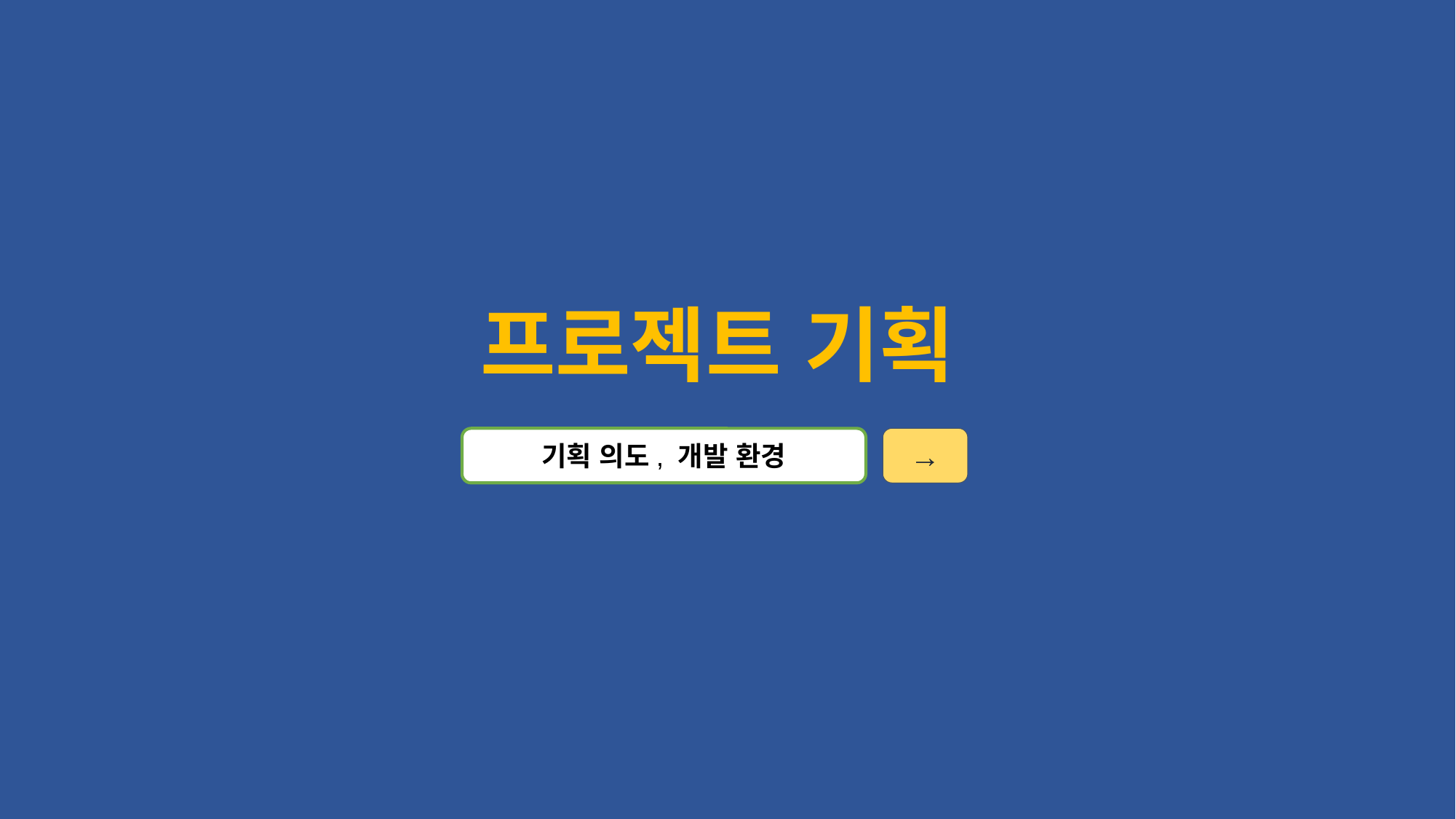

프로젝트 기획
기획 의도, 개발 환경
→